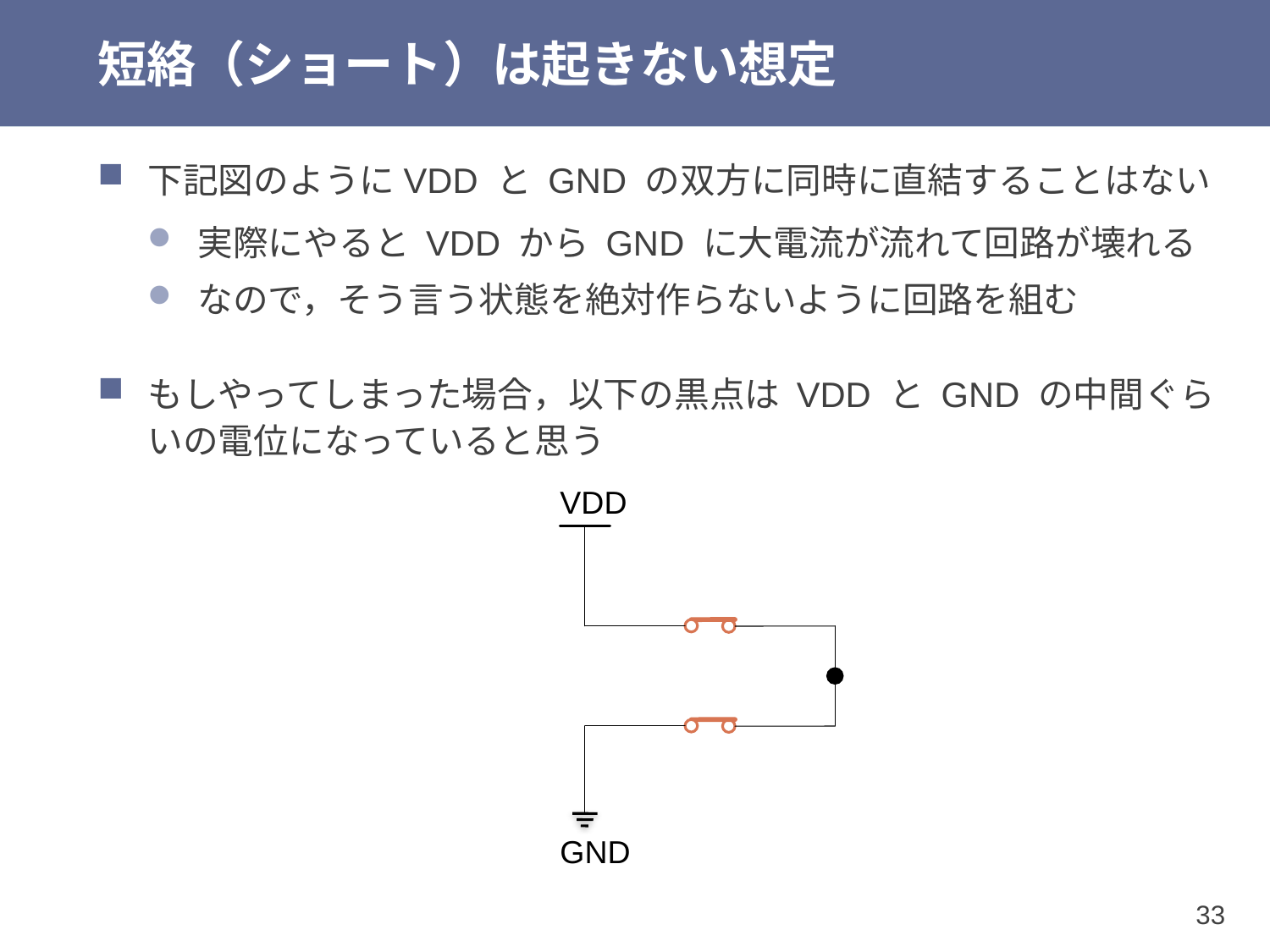

# 短絡（ショート）は起きない想定
下記図のようにVDD と GND の双方に同時に直結することはない
実際にやると VDD から GND に大電流が流れて回路が壊れる
なので，そう言う状態を絶対作らないように回路を組む
もしやってしまった場合，以下の黒点は VDD と GND の中間ぐらいの電位になっていると思う
VDD

GND